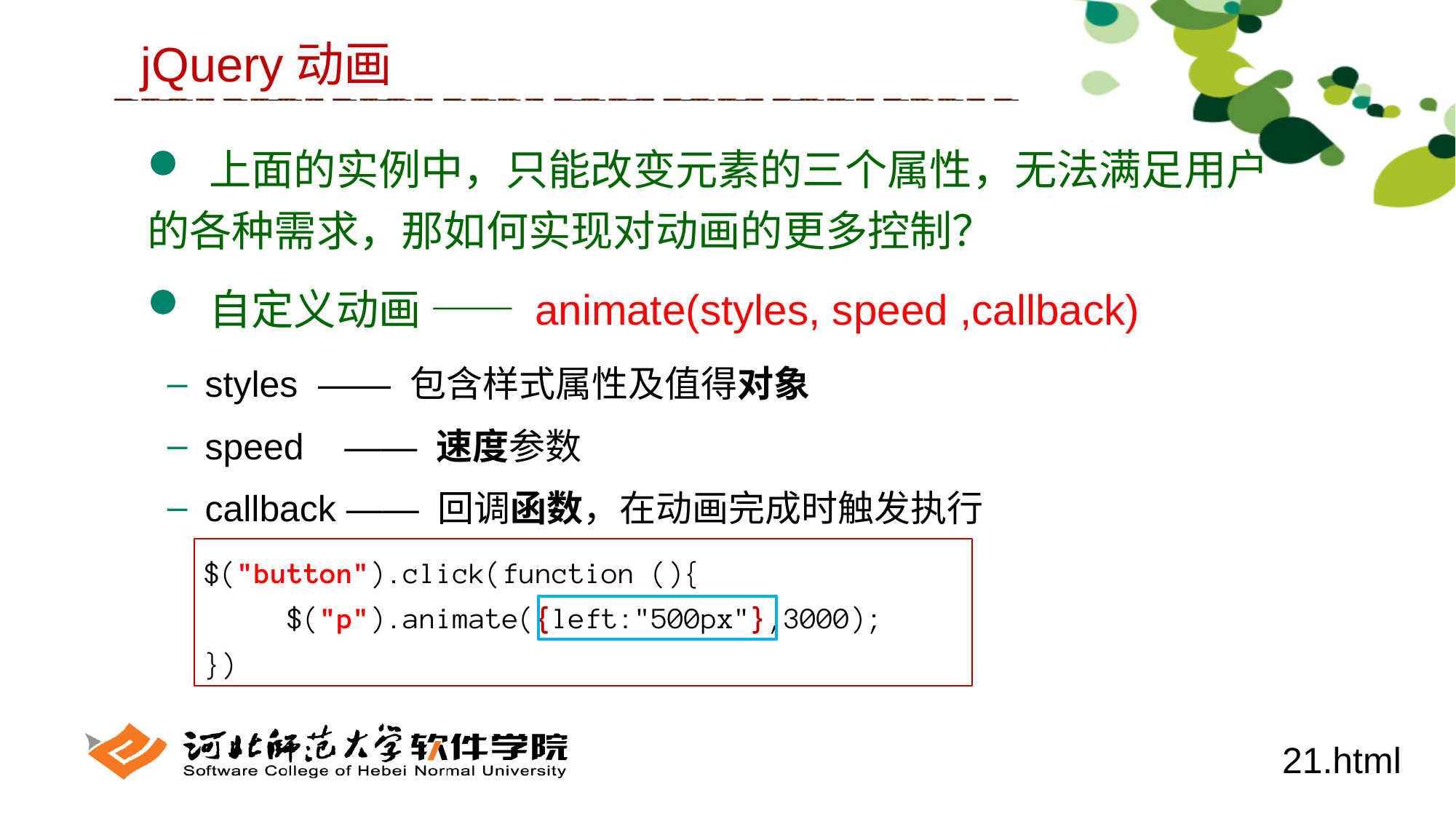

jQuery动画
 上面的实例中，只能改变元素的三个属性，无法满足用户的各种需求，那如何实现对动画的更多控制？
 自定义动画 —— animate(styles, speed ,callback)
 styles  —— 包含样式属性及值得对象
 speed    —— 速度参数
 callback —— 回调函数，在动画完成时触发执行

$("button").click(function (){
     $("p").animate({left:"500px"},3000);
})

21.html